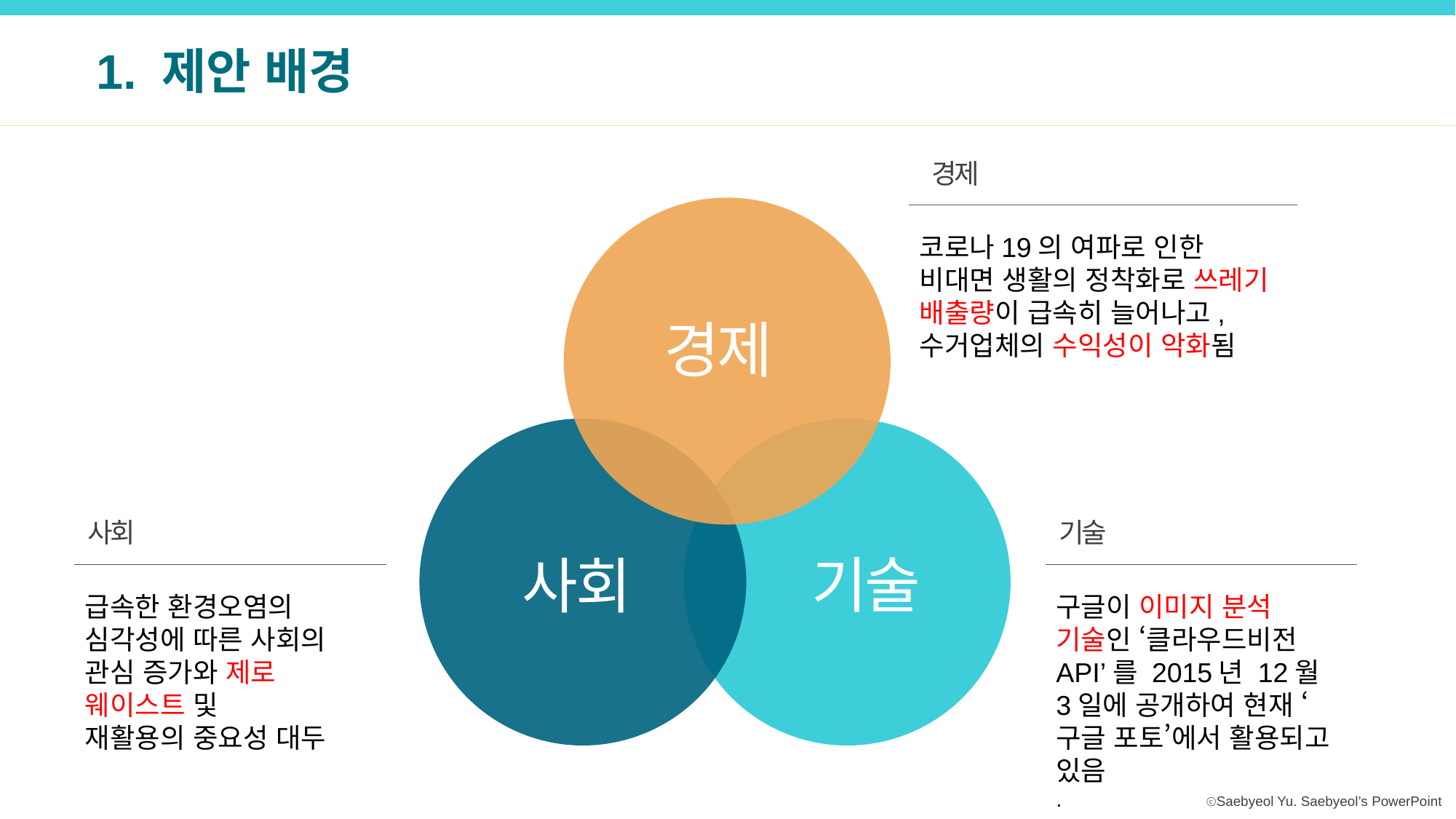

1. 제안 배경
경제
코로나19의 여파로 인한 비대면 생활의 정착화로 쓰레기 배출량이 급속히 늘어나고, 수거업체의 수익성이 악화됨

경제

기술
구글이 이미지 분석 기술인 ‘클라우드비전API’를 2015년 12월 3일에 공개하여 현재 ‘구글 포토’에서 활용되고 있음
.
사회
급속한 환경오염의 심각성에 따른 사회의 관심 증가와 제로 웨이스트 및
재활용의 중요성 대두
기술
사회